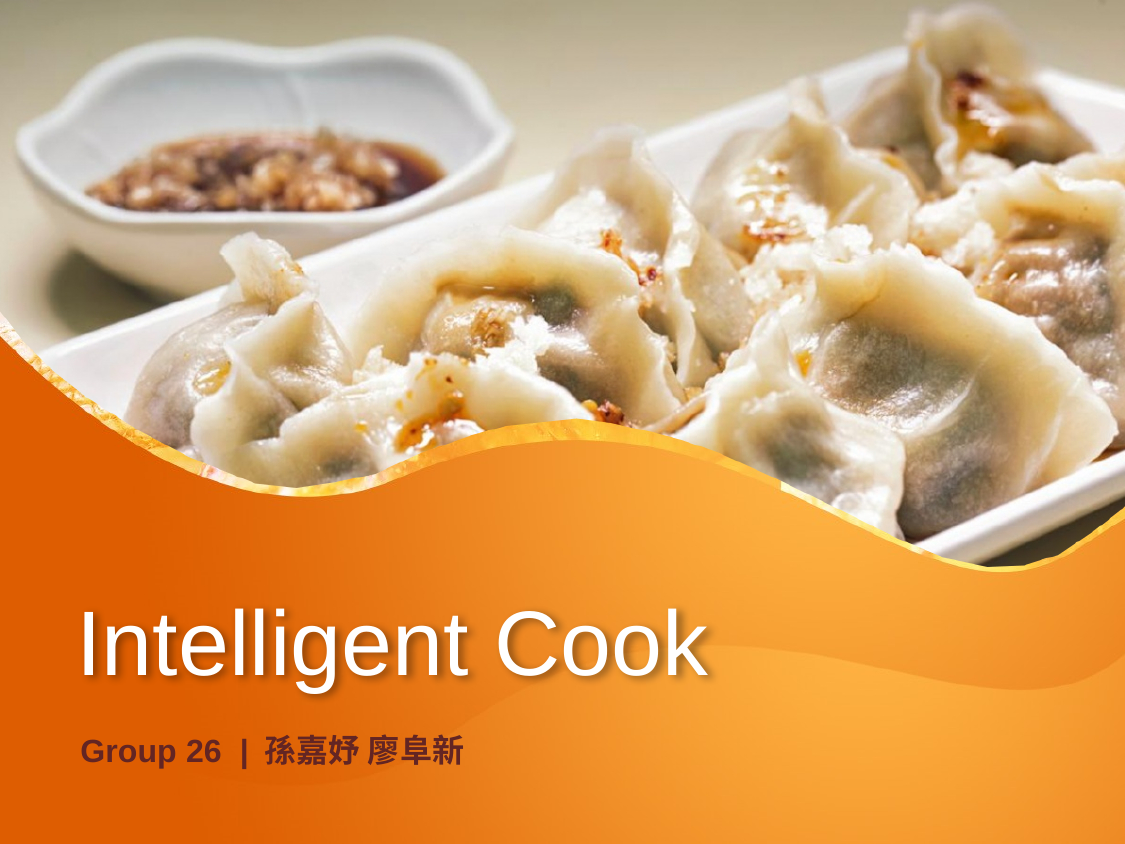

# Intelligent Cook
Group 26  | 孫嘉妤 廖阜新